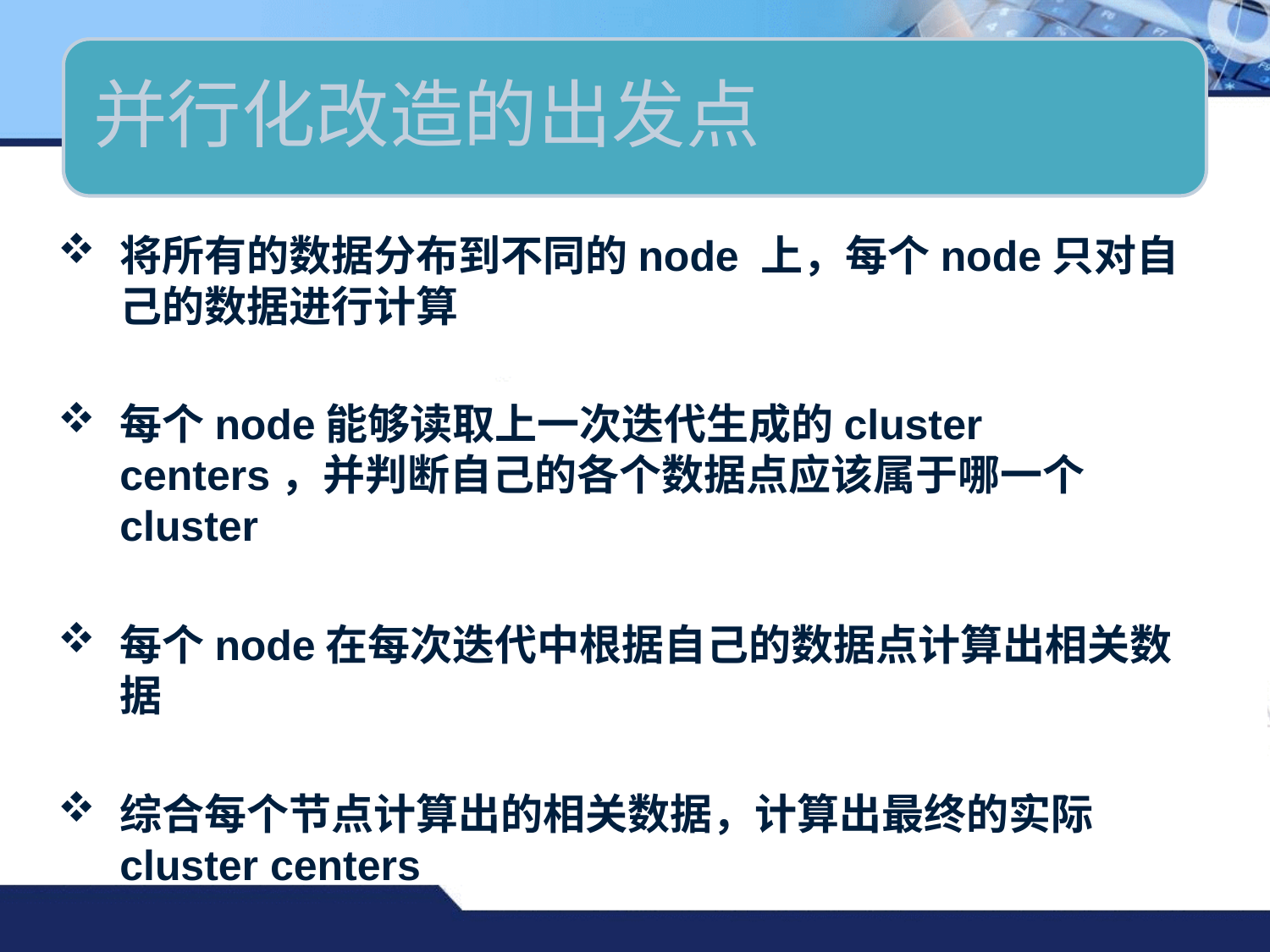

并行化改造的出发点
将所有的数据分布到不同的node 上，每个node只对自己的数据进行计算

每个node能够读取上一次迭代生成的cluster centers，并判断自己的各个数据点应该属于哪一个cluster

每个node在每次迭代中根据自己的数据点计算出相关数据

综合每个节点计算出的相关数据，计算出最终的实际cluster centers